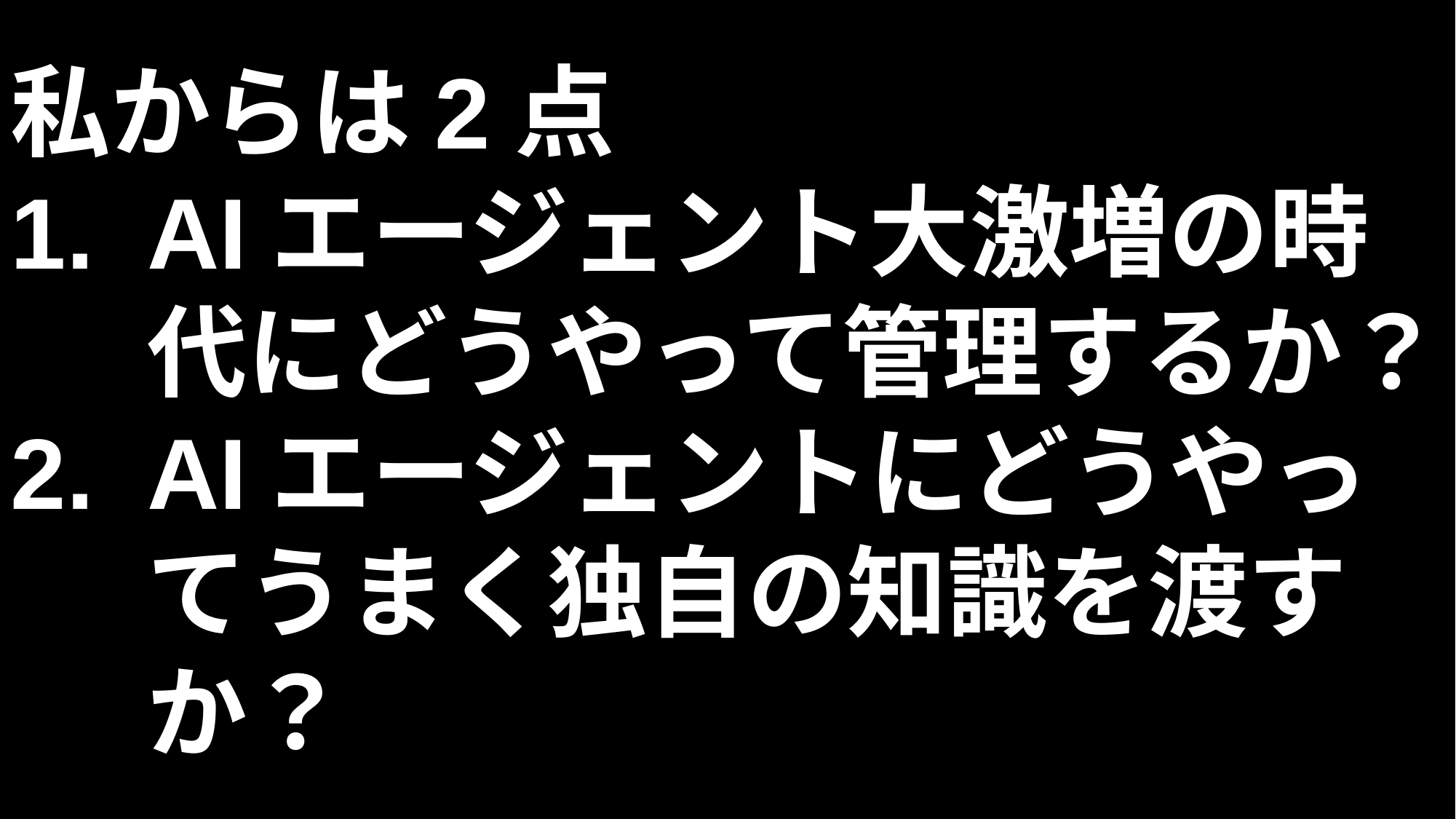

私からは2点
AIエージェント大激増の時代にどうやって管理するか？
AIエージェントにどうやってうまく独自の知識を渡すか？